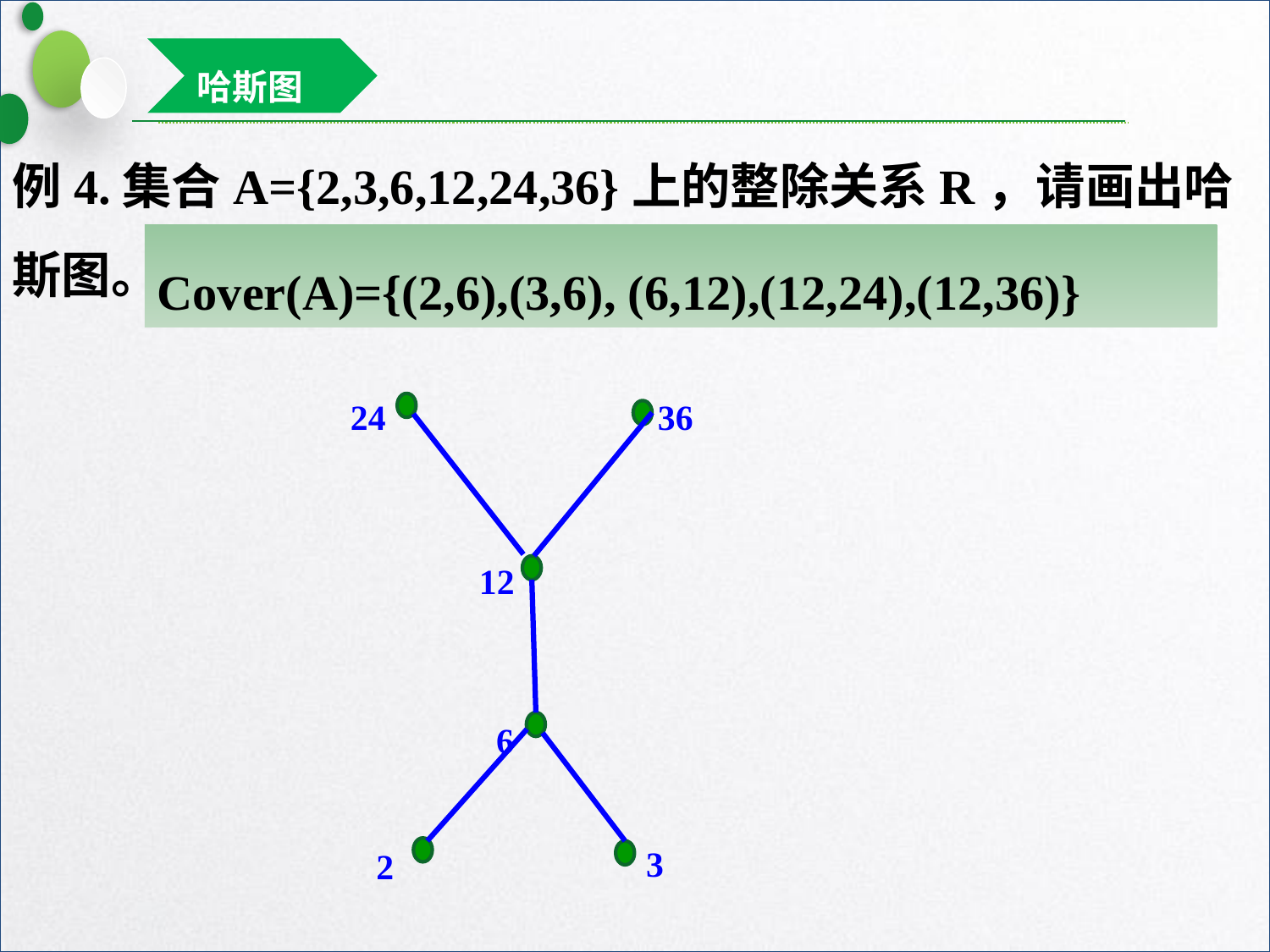

哈斯图
例4.集合A={2,3,6,12,24,36}上的整除关系R，请画出哈斯图。
Cover(A)={(2,6),(3,6), (6,12),(12,24),(12,36)}
24
36

12

6

3
2